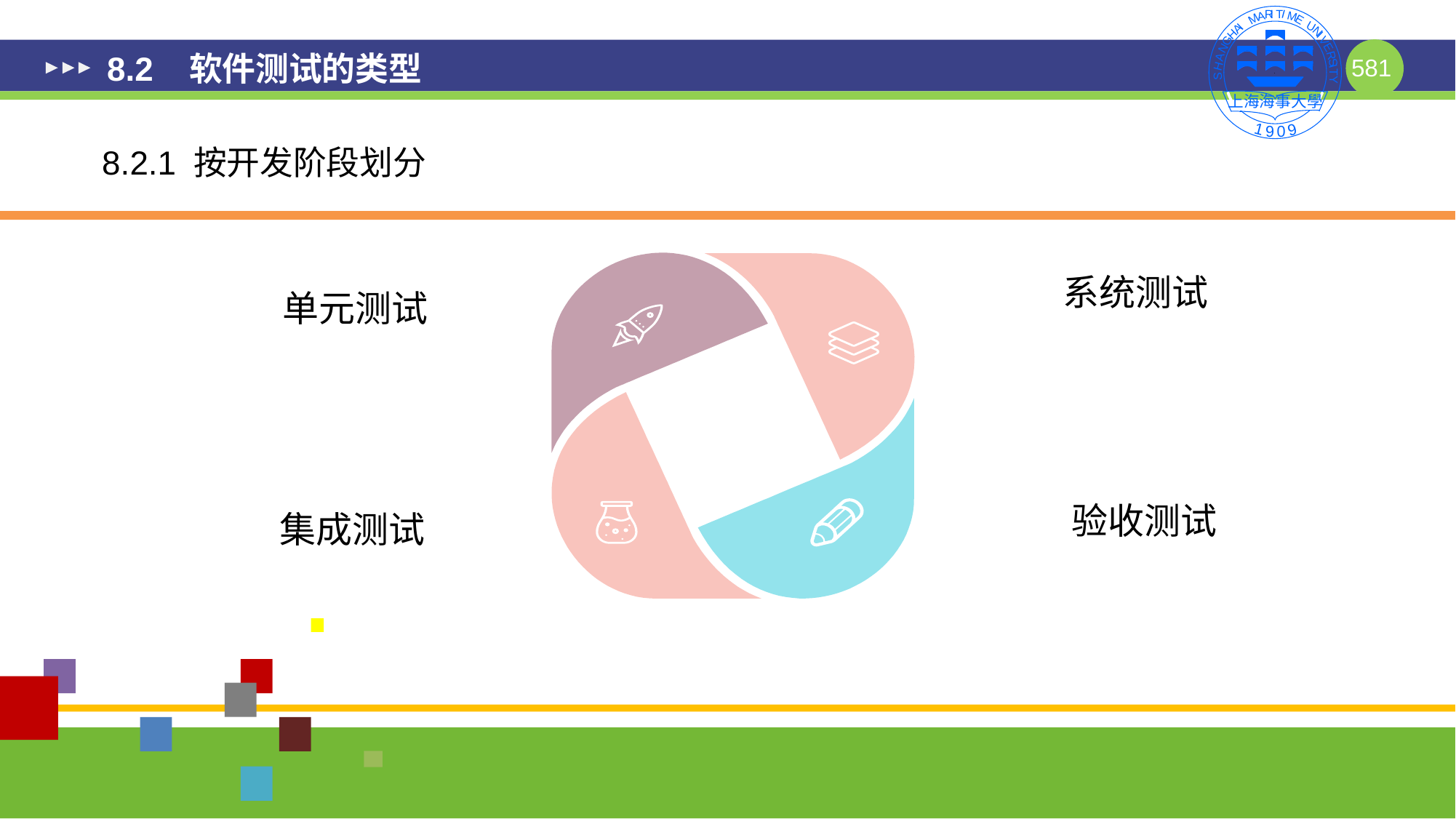

# 8.2   软件测试的类型
8.2.1 按开发阶段划分

系统测试
单元测试
验收测试
集成测试

581